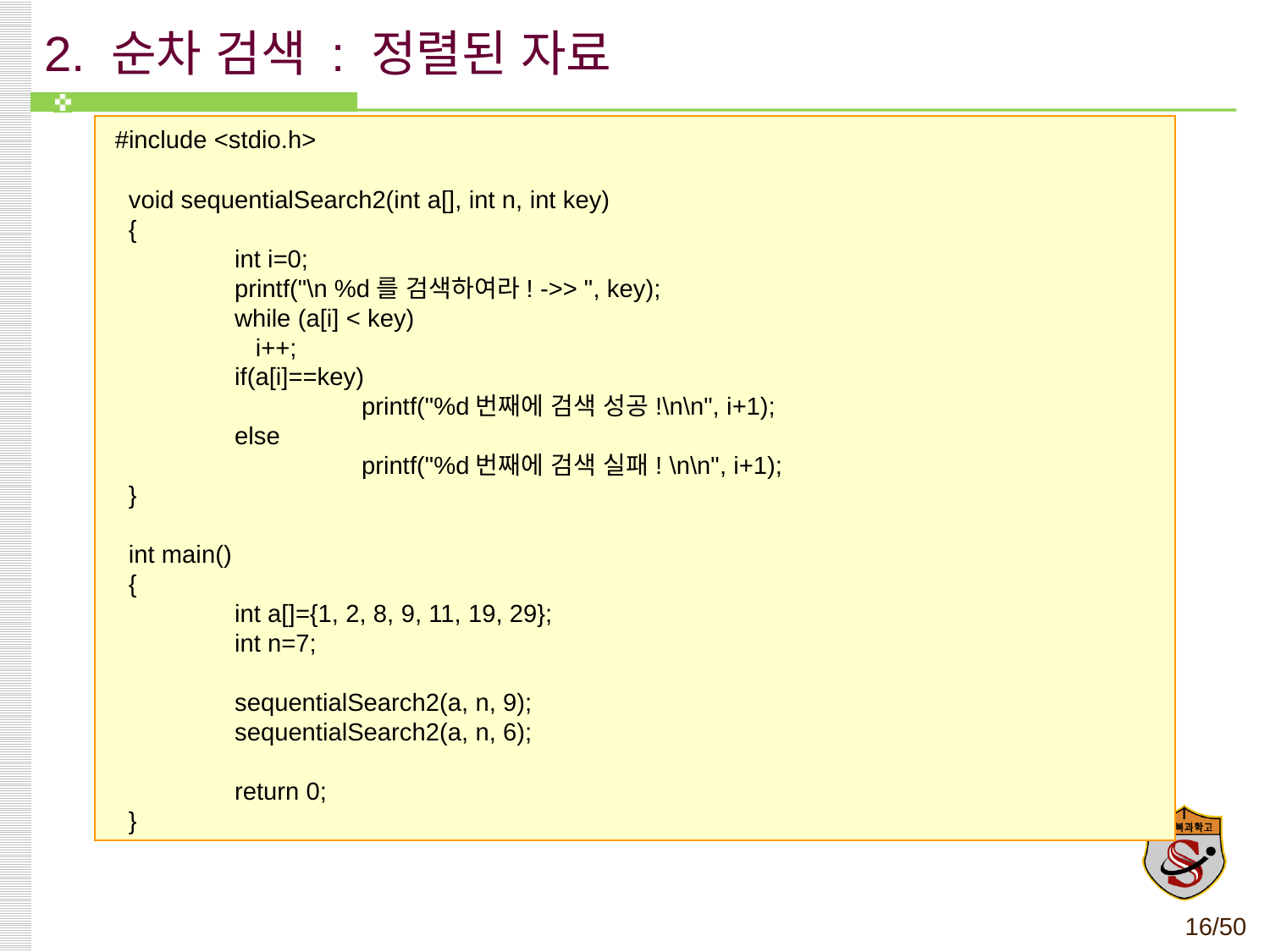

# 2. 순차 검색 : 정렬된 자료
 #include <stdio.h>

   void sequentialSearch2(int a[], int n, int key)
   {
 	int i=0;
 	printf("\n %d를 검색하여라! ->> ", key);
 	while (a[i] < key)
	   i++;
 	if(a[i]==key)
	 	printf("%d번째에 검색 성공!\n\n", i+1);
	else
		printf("%d번째에 검색 실패! \n\n", i+1);
   }

   int main()
   {
 	int a[]={1, 2, 8, 9, 11, 19, 29};
 	int n=7;

 	sequentialSearch2(a, n, 9);
 	sequentialSearch2(a, n, 6);

 	return 0;
   }